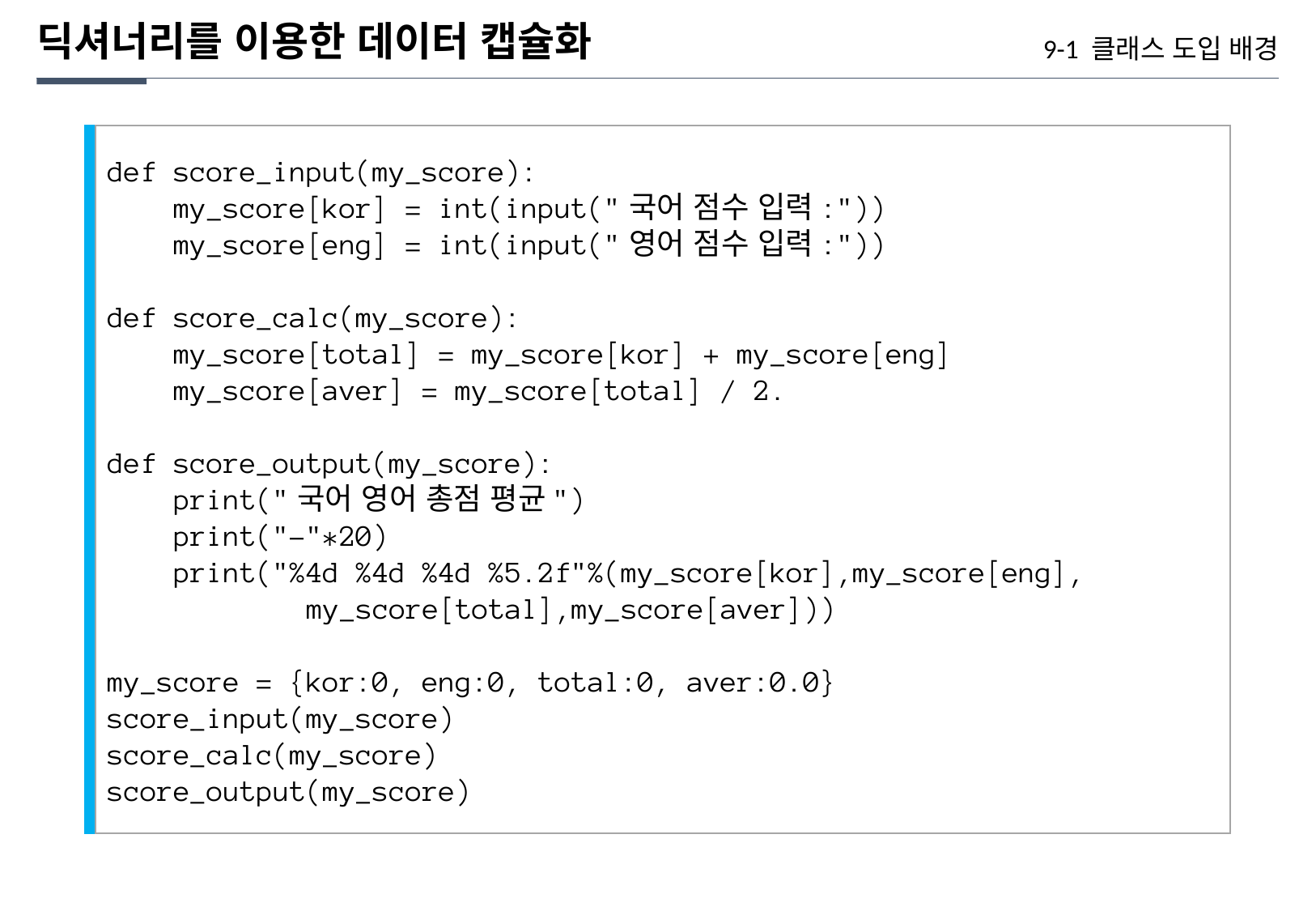

딕셔너리를 이용한 데이터 캡슐화
9-1 클래스 도입 배경

def score_input(my_score):
    my_score[kor] = int(input("국어 점수 입력:"))
    my_score[eng] = int(input("영어 점수 입력:"))

def score_calc(my_score):
    my_score[total] = my_score[kor] + my_score[eng]
    my_score[aver] = my_score[total] / 2.

def score_output(my_score):
    print("국어 영어 총점 평균")
    print("-"*20)
    print("%4d %4d %4d %5.2f"%(my_score[kor],my_score[eng],
            my_score[total],my_score[aver]))

my_score = {kor:0, eng:0, total:0, aver:0.0}
score_input(my_score)
score_calc(my_score)
score_output(my_score)